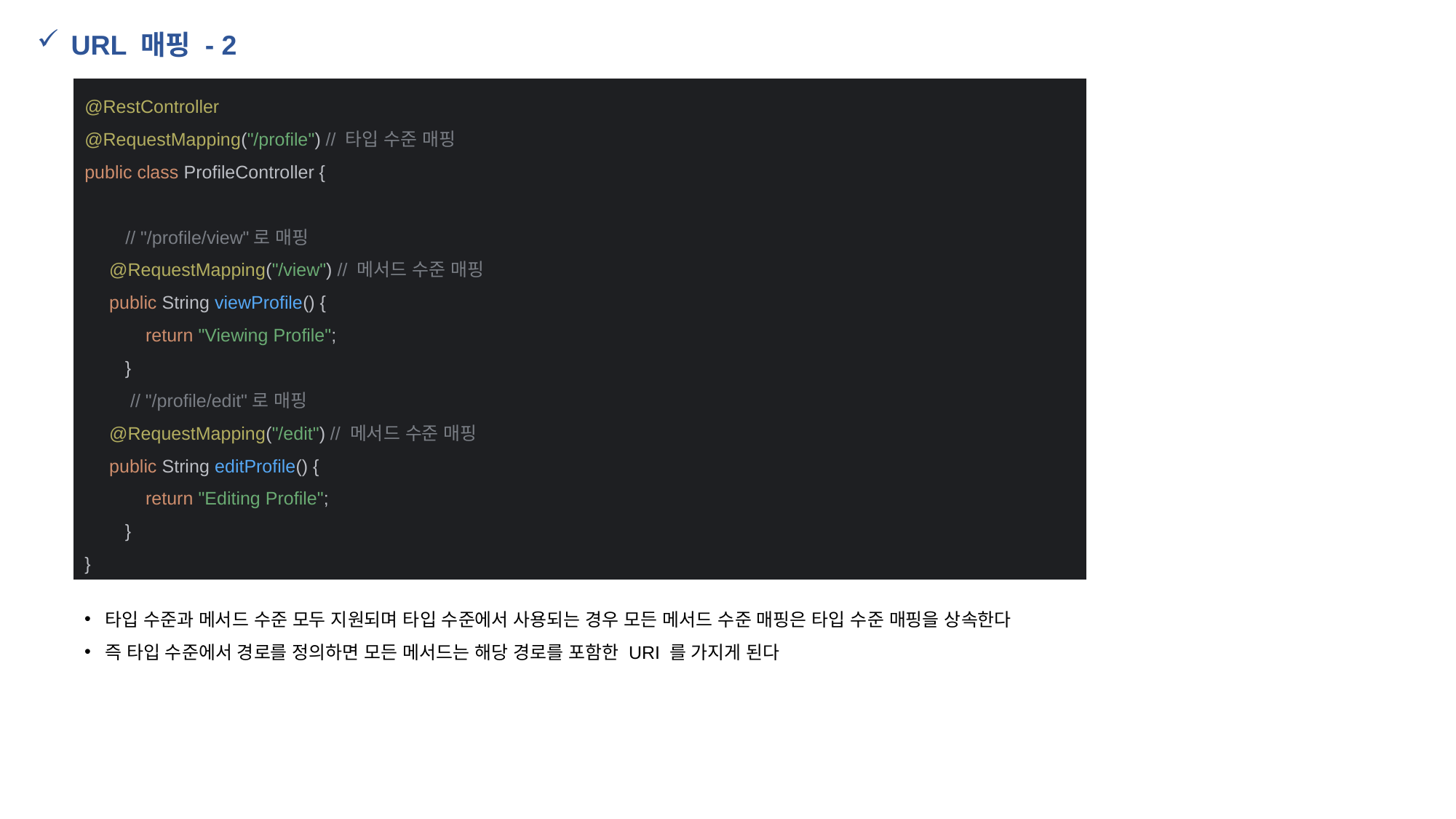

URL 매핑 - 2
@RestController
@RequestMapping("/profile") // 타입 수준 매핑
public class ProfileController {
        // "/profile/view"로 매핑
    @RequestMapping("/view") // 메서드 수준 매핑
    public String viewProfile() {
            return "Viewing Profile";
        }
         // "/profile/edit"로 매핑
    @RequestMapping("/edit") // 메서드 수준 매핑
    public String editProfile() {
            return "Editing Profile";
        }
}
타입 수준과 메서드 수준 모두 지원되며 타입 수준에서 사용되는 경우 모든 메서드 수준 매핑은 타입 수준 매핑을 상속한다
즉 타입 수준에서 경로를 정의하면 모든 메서드는 해당 경로를 포함한 URI 를 가지게 된다